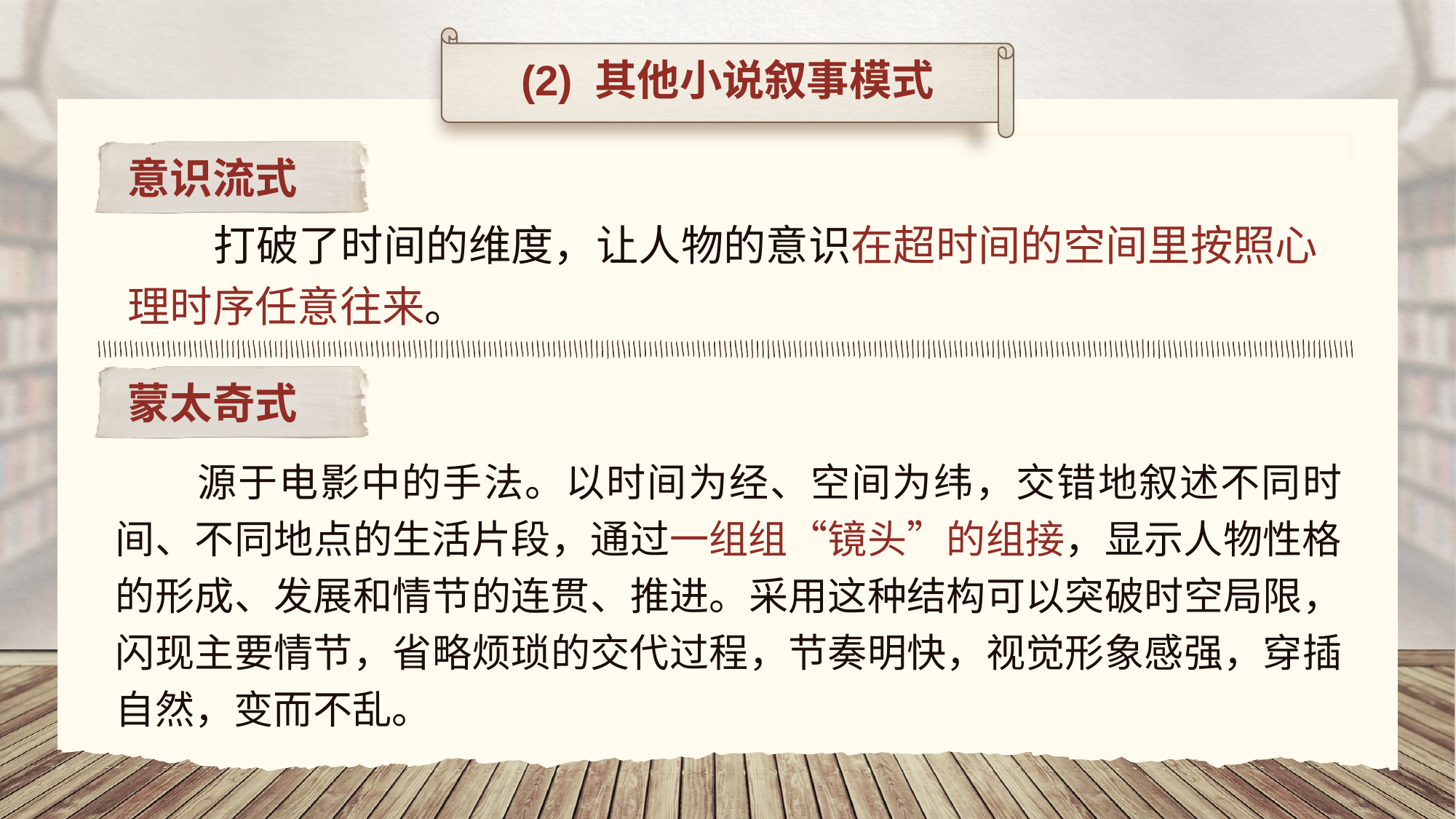

(2) 其他小说叙事模式

意识流式
打破了时间的维度，让人物的意识在超时间的空间里按照心理时序任意往来。

蒙太奇式
源于电影中的手法。以时间为经、空间为纬，交错地叙述不同时间、不同地点的生活片段，通过一组组“镜头”的组接，显示人物性格的形成、发展和情节的连贯、推进。采用这种结构可以突破时空局限，闪现主要情节，省略烦琐的交代过程，节奏明快，视觉形象感强，穿插自然，变而不乱。